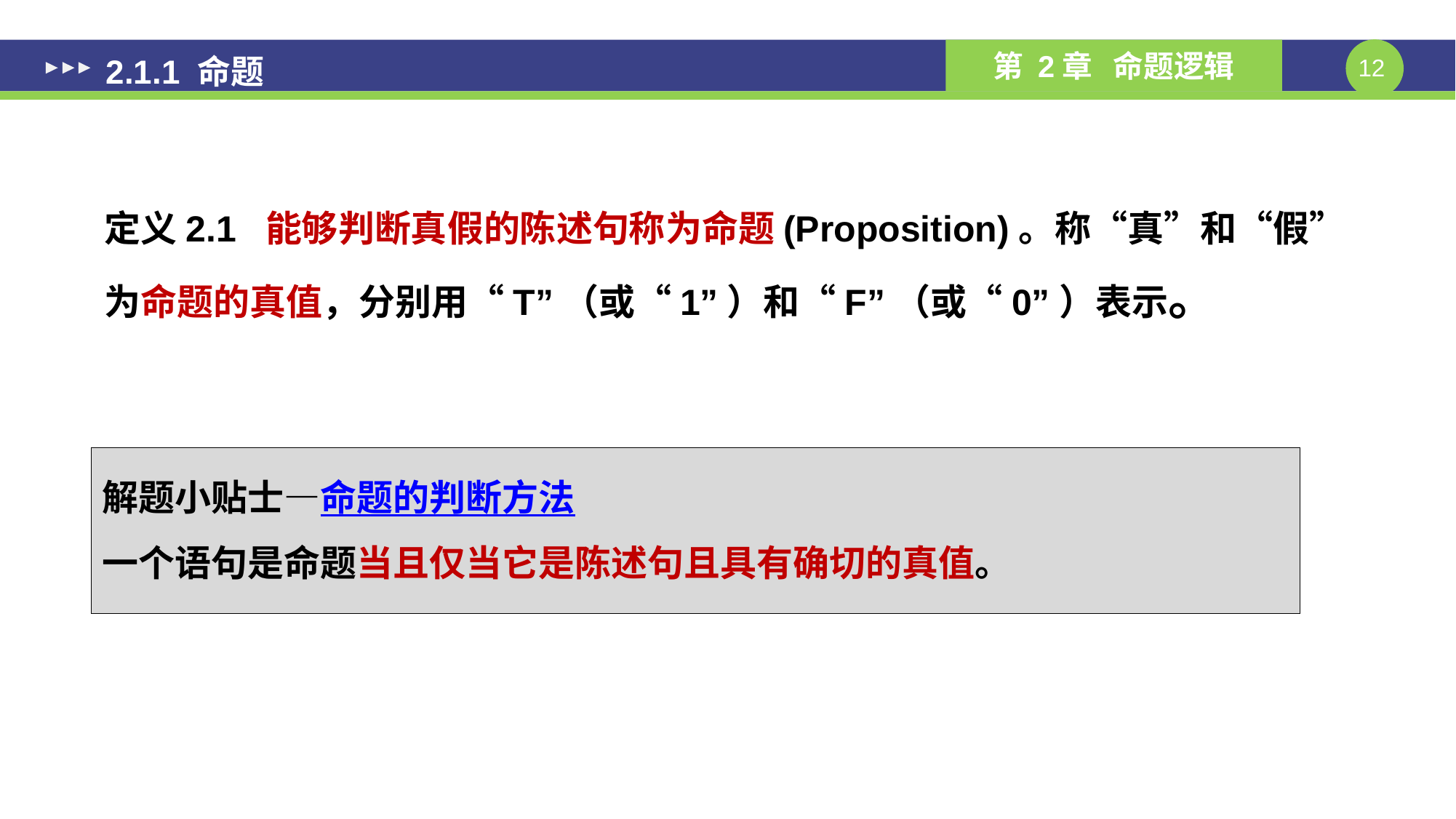

2.1.1 命题
定义2.1  能够判断真假的陈述句称为命题(Proposition)。称“真”和“假”为命题的真值，分别用“T”（或“1”）和“F”（或“0”）表示。
解题小贴士—命题的判断方法
一个语句是命题当且仅当它是陈述句且具有确切的真值。